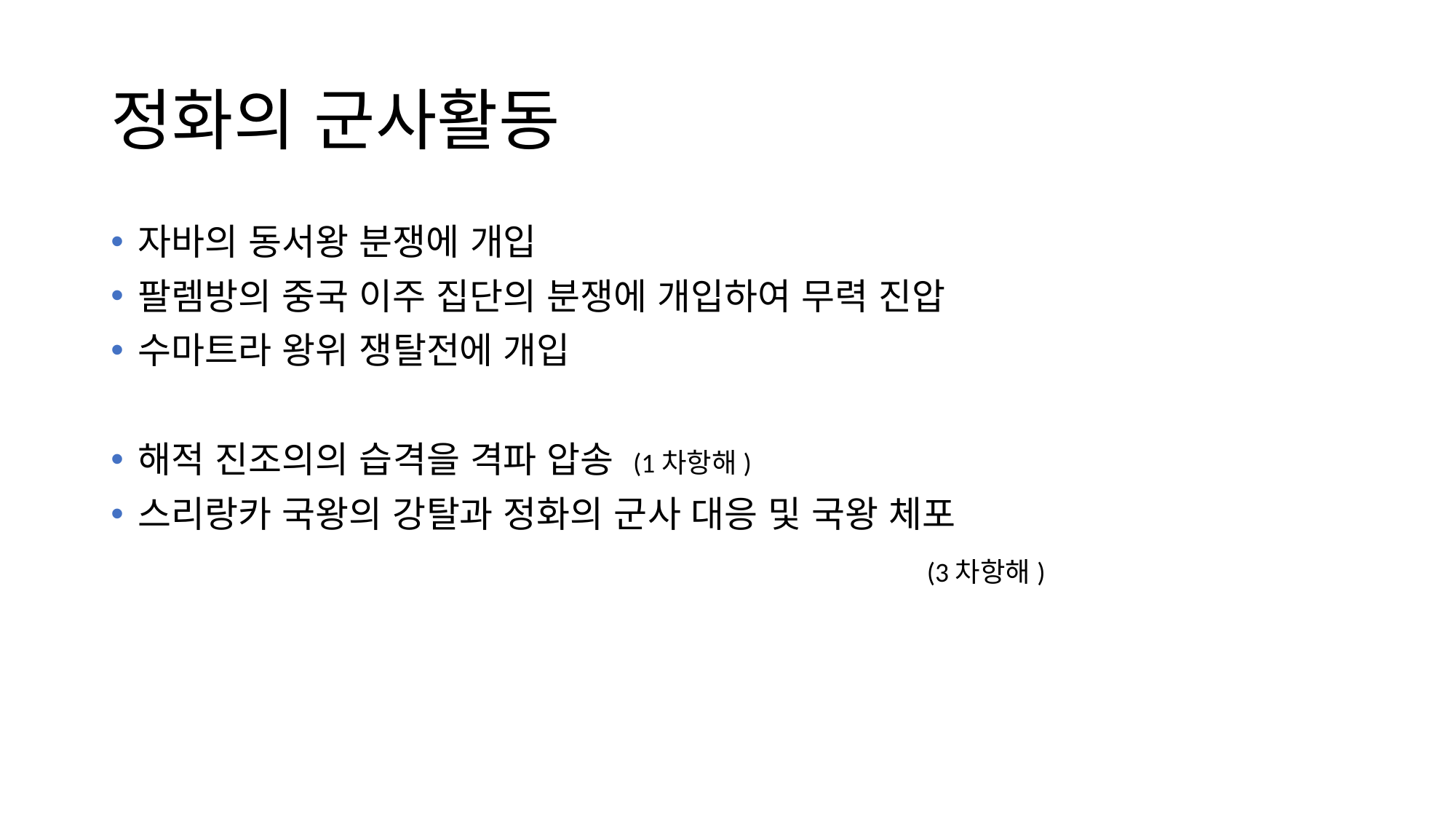

# 정화의 군사활동
자바의 동서왕 분쟁에 개입
팔렘방의 중국 이주 집단의 분쟁에 개입하여 무력 진압
수마트라 왕위 쟁탈전에 개입

해적 진조의의 습격을 격파 압송 (1차항해)
스리랑카 국왕의 강탈과 정화의 군사 대응 및 국왕 체포
								   (3차항해)